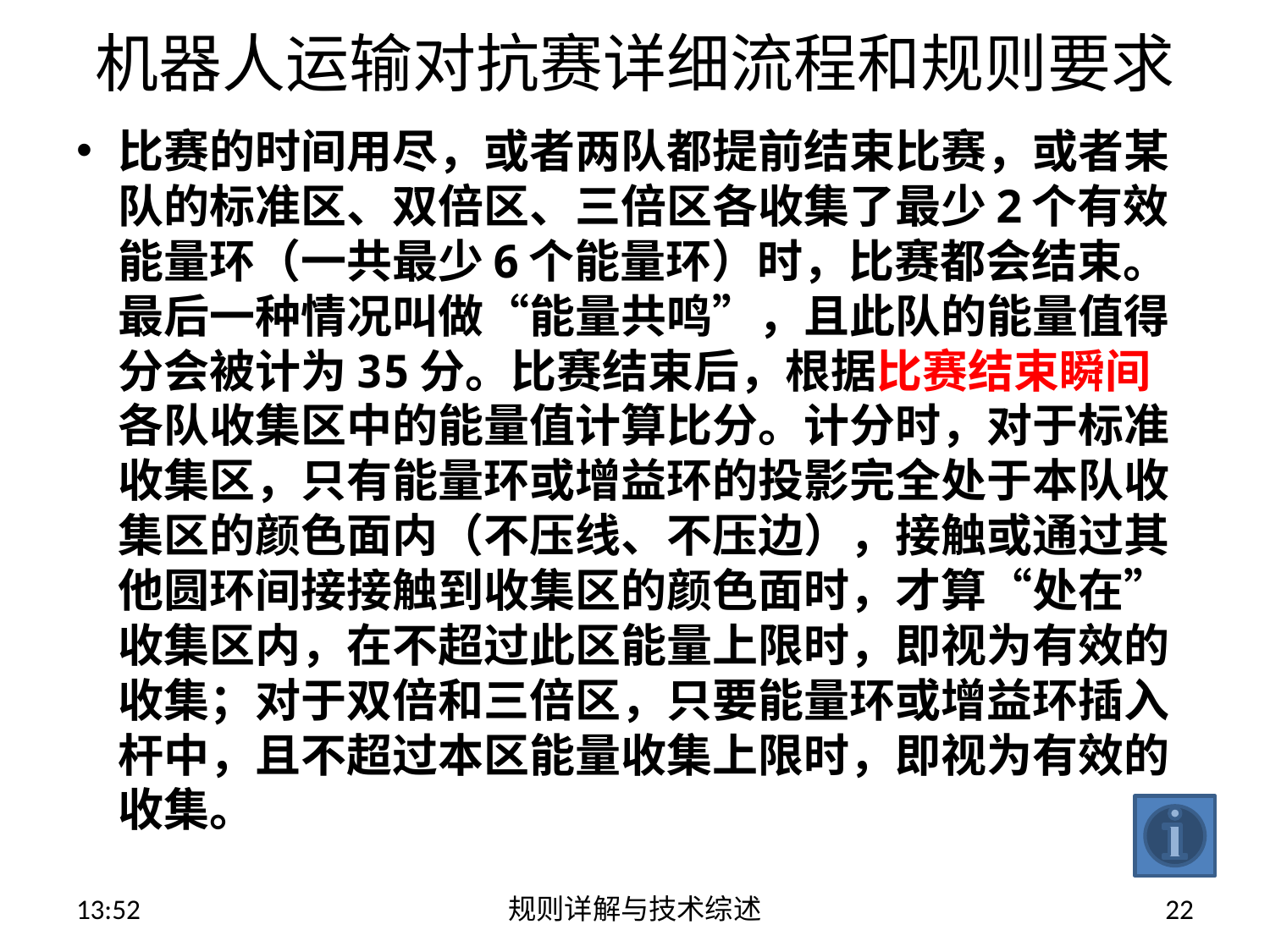

# 机器人运输对抗赛详细流程和规则要求
比赛的时间用尽，或者两队都提前结束比赛，或者某队的标准区、双倍区、三倍区各收集了最少2个有效能量环（一共最少6个能量环）时，比赛都会结束。最后一种情况叫做“能量共鸣”，且此队的能量值得分会被计为35分。比赛结束后，根据比赛结束瞬间各队收集区中的能量值计算比分。计分时，对于标准收集区，只有能量环或增益环的投影完全处于本队收集区的颜色面内（不压线、不压边），接触或通过其他圆环间接接触到收集区的颜色面时，才算“处在”收集区内，在不超过此区能量上限时，即视为有效的收集；对于双倍和三倍区，只要能量环或增益环插入杆中，且不超过本区能量收集上限时，即视为有效的收集。

13:52
规则详解与技术综述
22